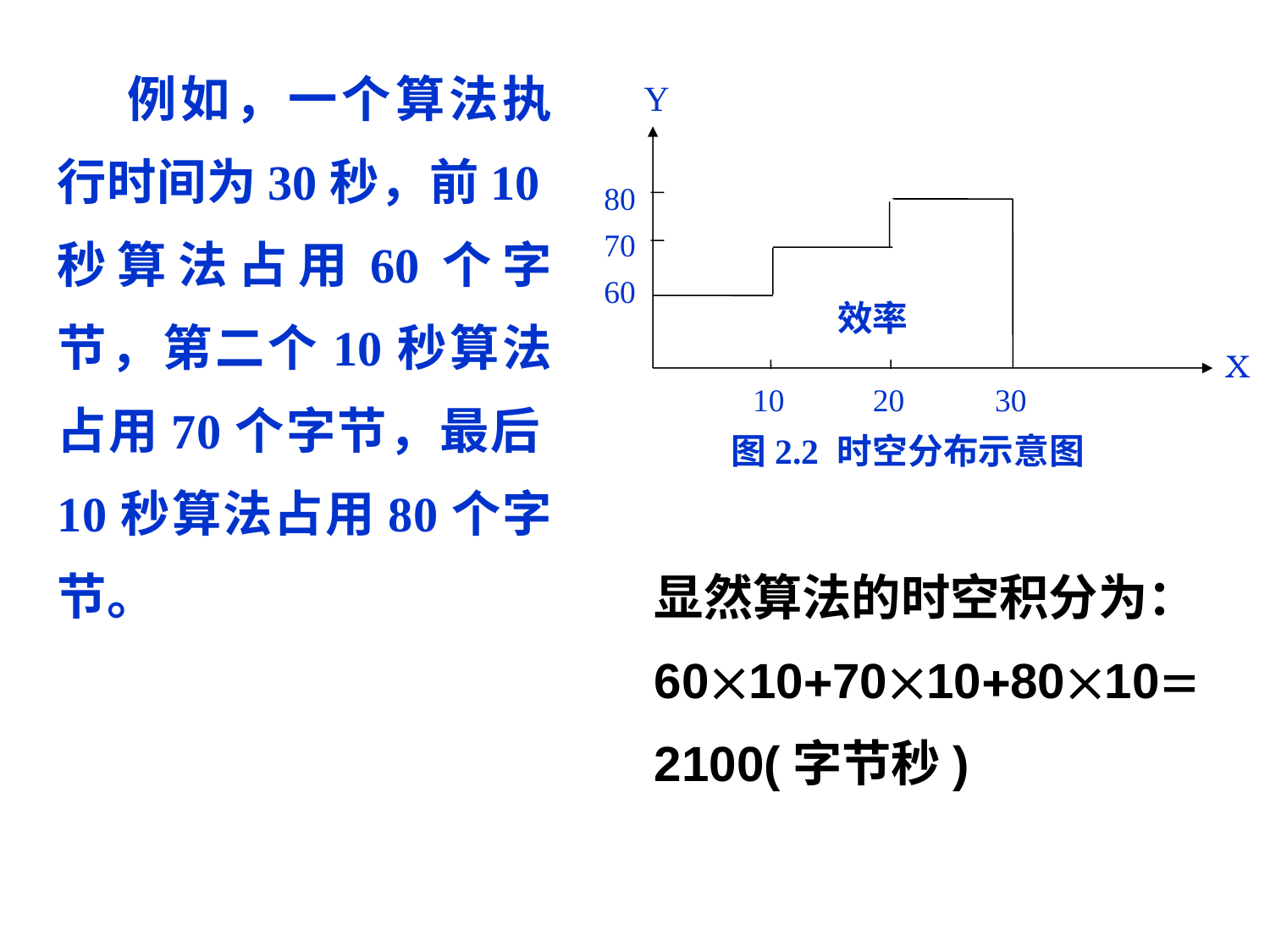

例如，一个算法执行时间为30秒，前10秒算法占用60个字节，第二个10秒算法占用70个字节，最后10秒算法占用80个字节。
Y

80

70

60

效率
X

10
20
30
图2.2 时空分布示意图

显然算法的时空积分为：60×10+70×10+80×10=2100(字节秒)